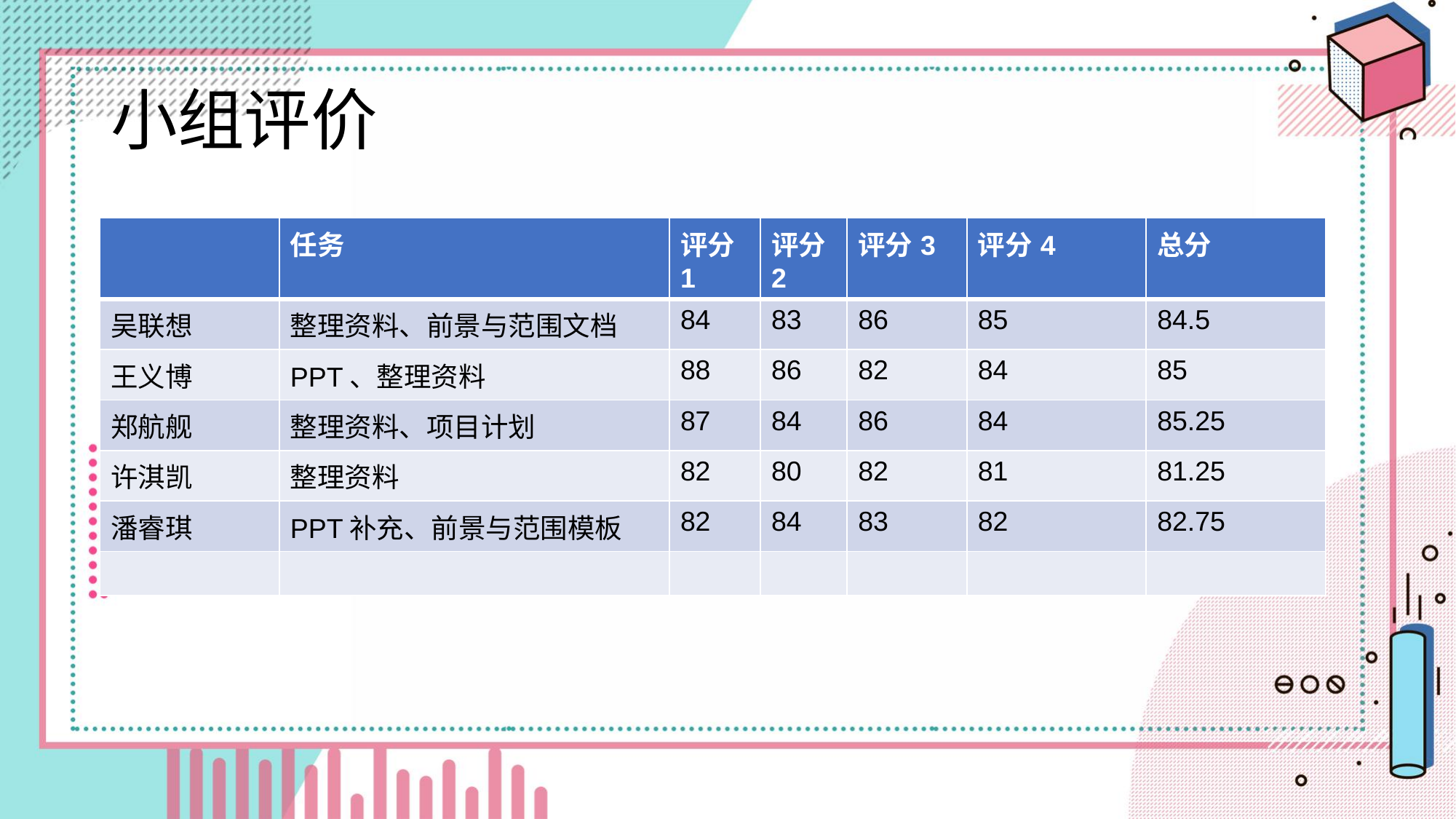

# 小组评价
|  | 任务 | 评分1 | 评分2 | 评分3 | 评分4 | 总分 |
| --- | --- | --- | --- | --- | --- | --- |
| 吴联想 | 整理资料、前景与范围文档 | 84 | 83 | 86 | 85 | 84.5 |
| 王义博 | PPT、整理资料 | 88 | 86 | 82 | 84 | 85 |
| 郑航舰 | 整理资料、项目计划 | 87 | 84 | 86 | 84 | 85.25 |
| 许淇凯 | 整理资料 | 82 | 80 | 82 | 81 | 81.25 |
| 潘睿琪 | PPT补充、前景与范围模板 | 82 | 84 | 83 | 82 | 82.75 |
|  |  |  |  |  |  |  |